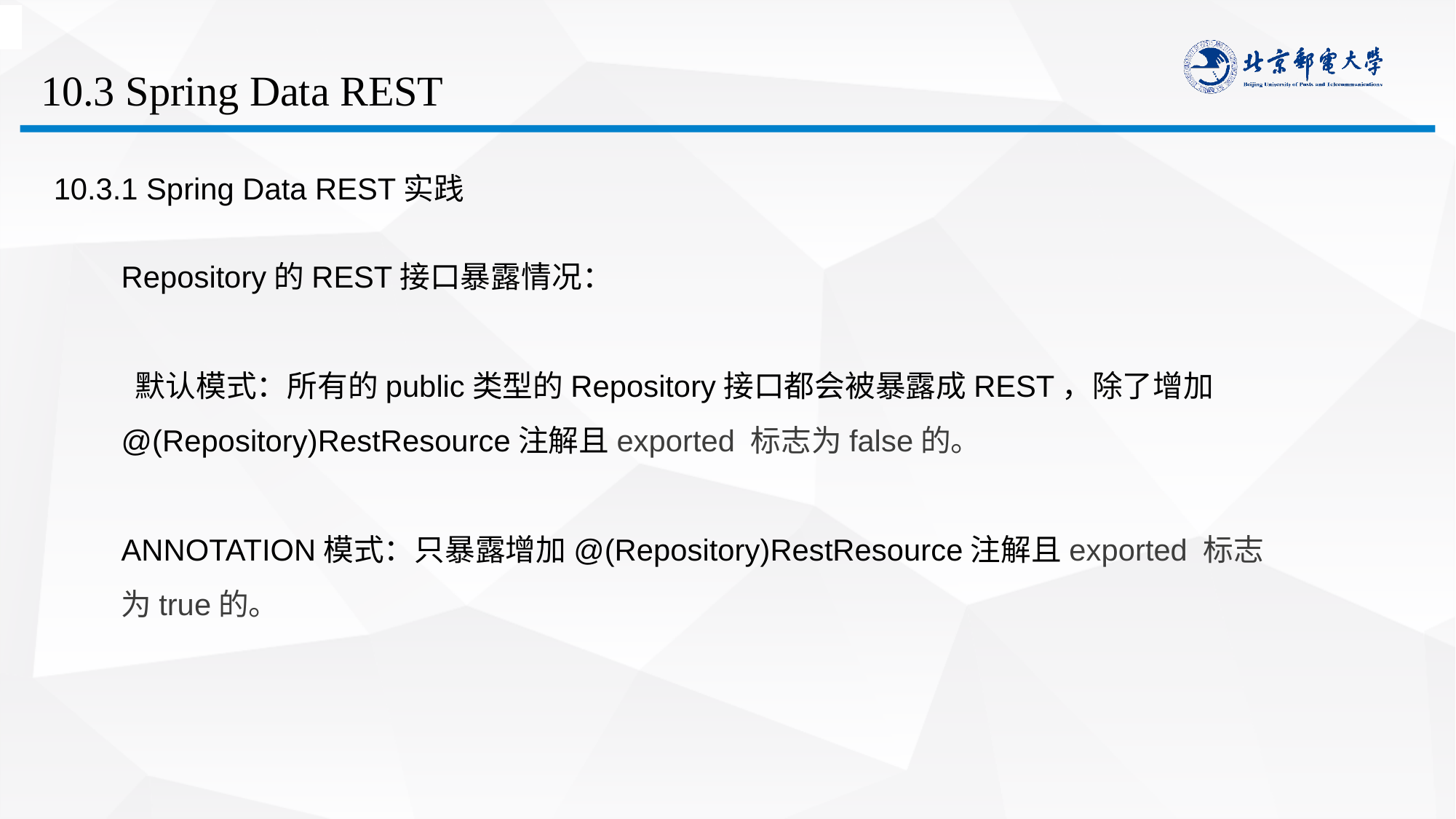

# 10.3 Spring Data REST
10.3.1 Spring Data REST实践

Repository的REST接口暴露情况：

 默认模式：所有的public类型的Repository接口都会被暴露成REST，除了增加@(Repository)RestResource注解且exported 标志为false的。

ANNOTATION模式：只暴露增加@(Repository)RestResource注解且exported 标志为true的。